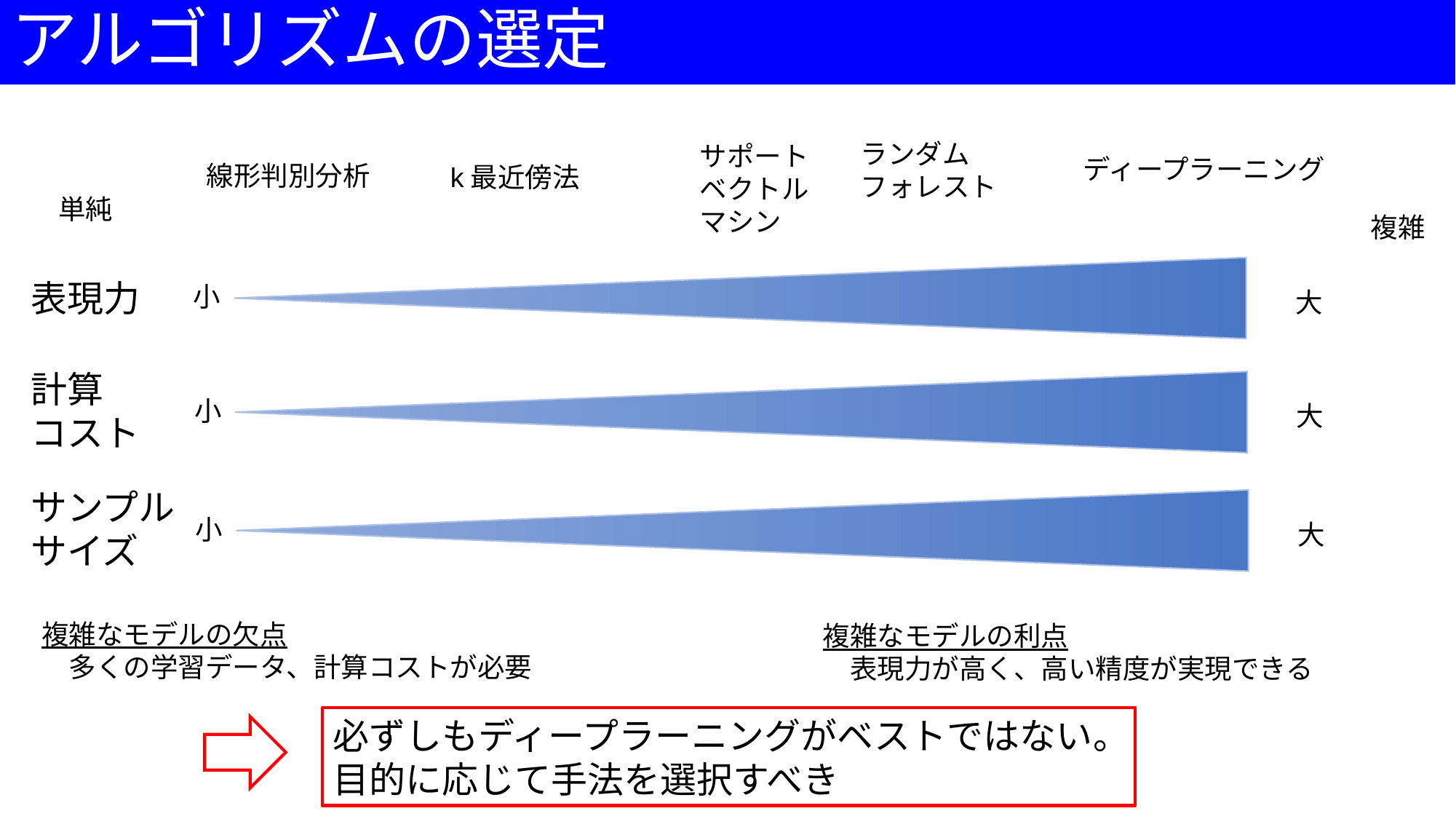

# アルゴリズムの選定

ランダム
フォレスト
サポート
ベクトル
マシン
ディープラーニング
線形判別分析
k最近傍法
単純
複雑
表現力
小
大
計算　コスト
小
大
サンプルサイズ
小
大
複雑なモデルの欠点
　多くの学習データ、計算コストが必要
複雑なモデルの利点
　表現力が高く、高い精度が実現できる
必ずしもディープラーニングがベストではない。
目的に応じて手法を選択すべき

ディープラーニングの利点
　多数のパラメータ、非線形な関数により、複雑な表現が可能